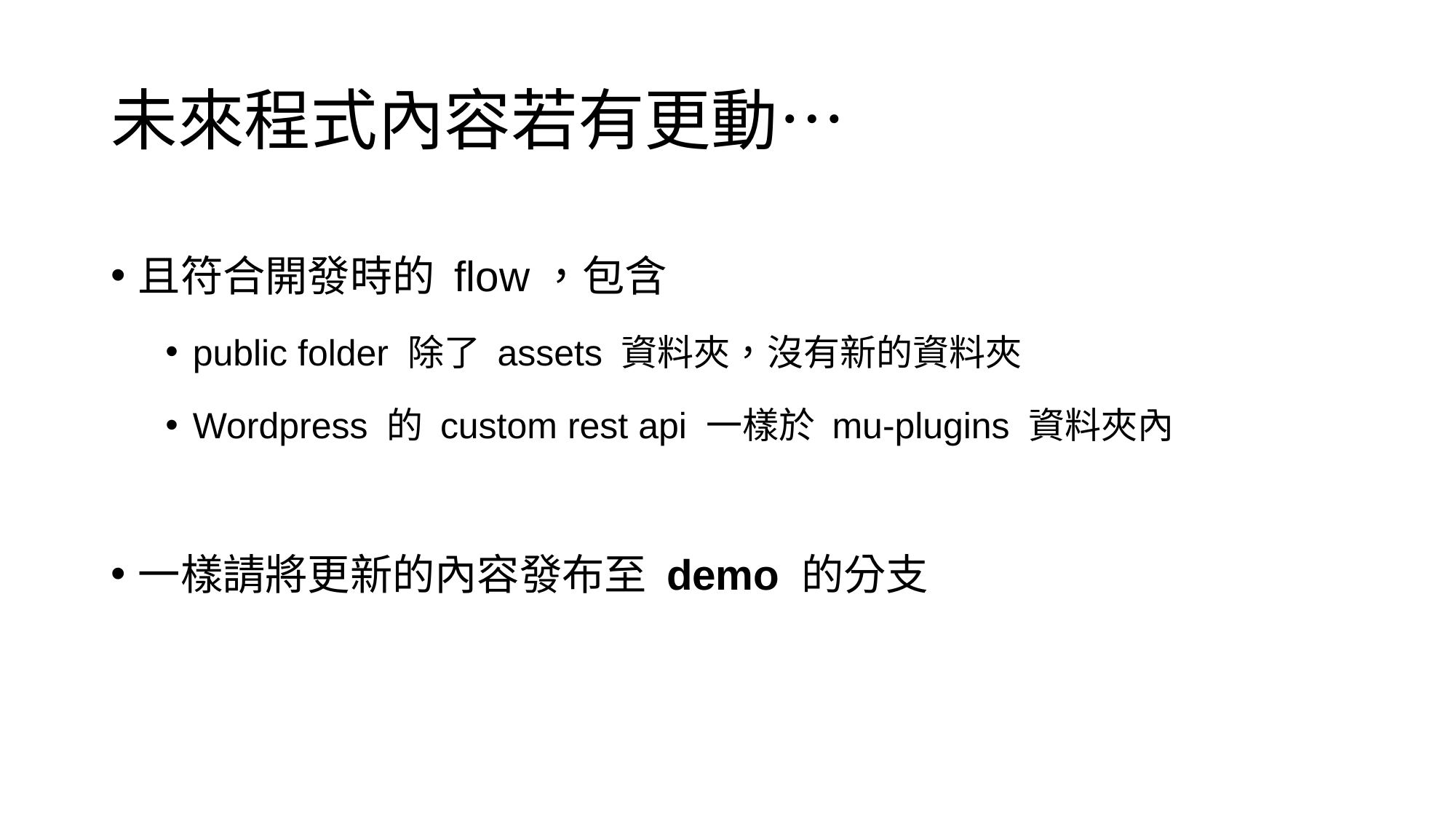

# 未來程式內容若有更動…
且符合開發時的 flow，包含
public folder 除了 assets 資料夾，沒有新的資料夾
Wordpress 的 custom rest api 一樣於 mu-plugins 資料夾內

一樣請將更新的內容發布至 demo 的分支